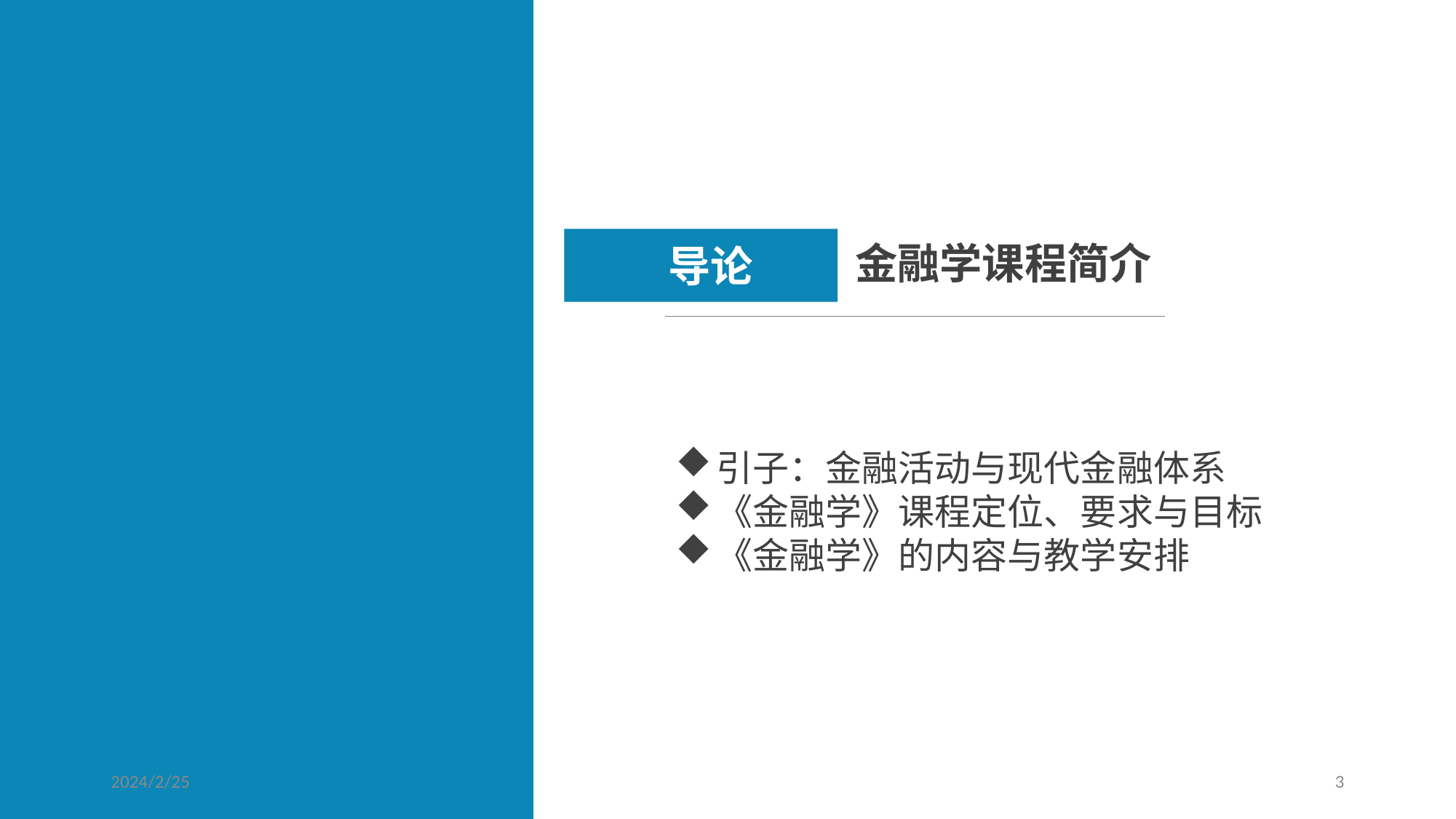

导论
金融学课程简介
引子：金融活动与现代金融体系
《金融学》课程定位、要求与目标
《金融学》的内容与教学安排
2024/2/25
3